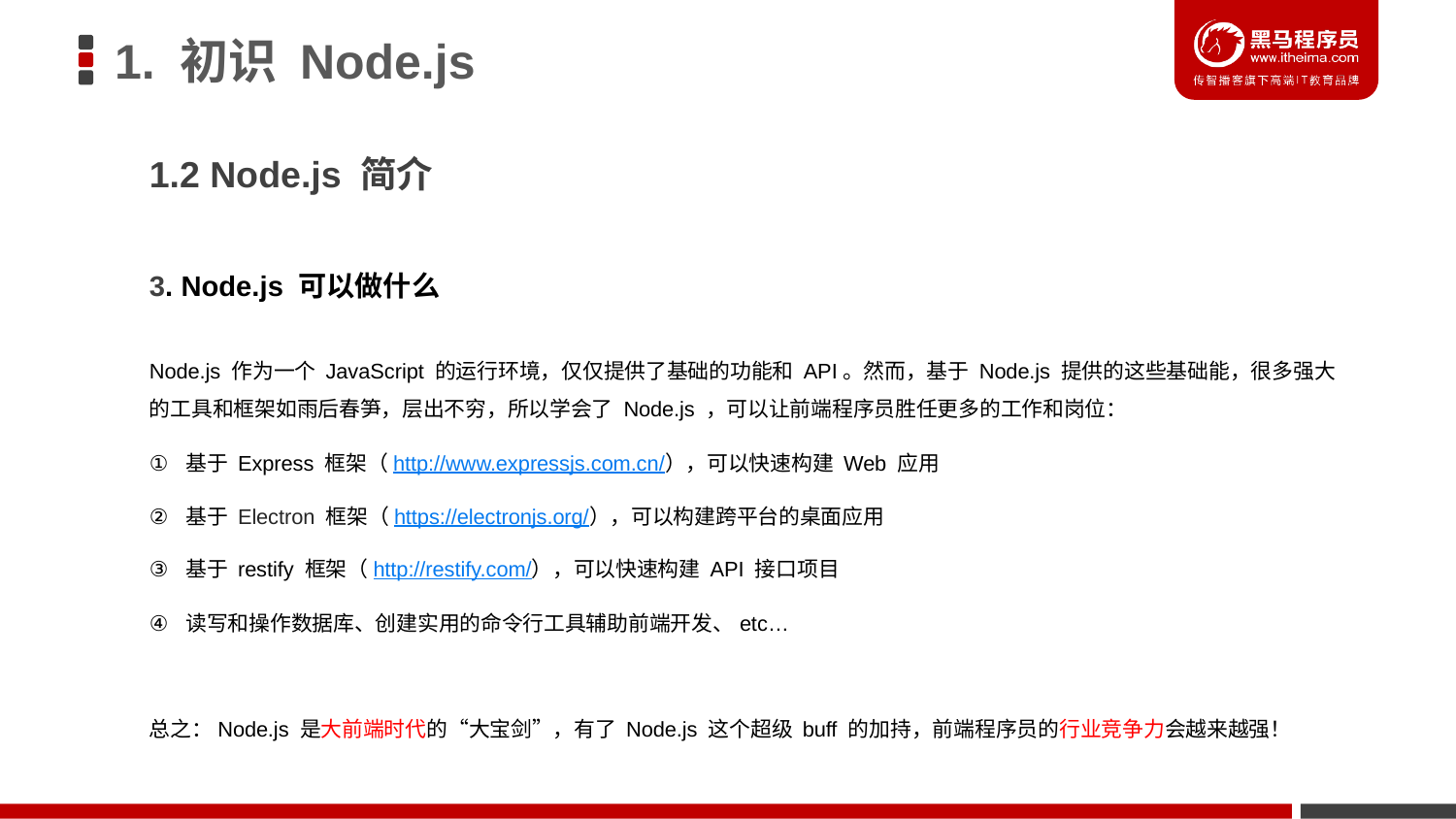

# 1. 初识 Node.js
1.2 Node.js 简介
3. Node.js 可以做什么
Node.js 作为一个 JavaScript 的运行环境，仅仅提供了基础的功能和 API。然而，基于 Node.js 提供的这些基础能，很多强大的工具和框架如雨后春笋，层出不穷，所以学会了 Node.js ，可以让前端程序员胜任更多的工作和岗位：
基于 Express 框架（http://www.expressjs.com.cn/），可以快速构建 Web 应用
基于 Electron 框架（https://electronjs.org/），可以构建跨平台的桌面应用
基于 restify 框架（http://restify.com/），可以快速构建 API 接口项目
读写和操作数据库、创建实用的命令行工具辅助前端开发、etc…

总之：Node.js 是大前端时代的“大宝剑”，有了 Node.js 这个超级 buff 的加持，前端程序员的行业竞争力会越来越强！